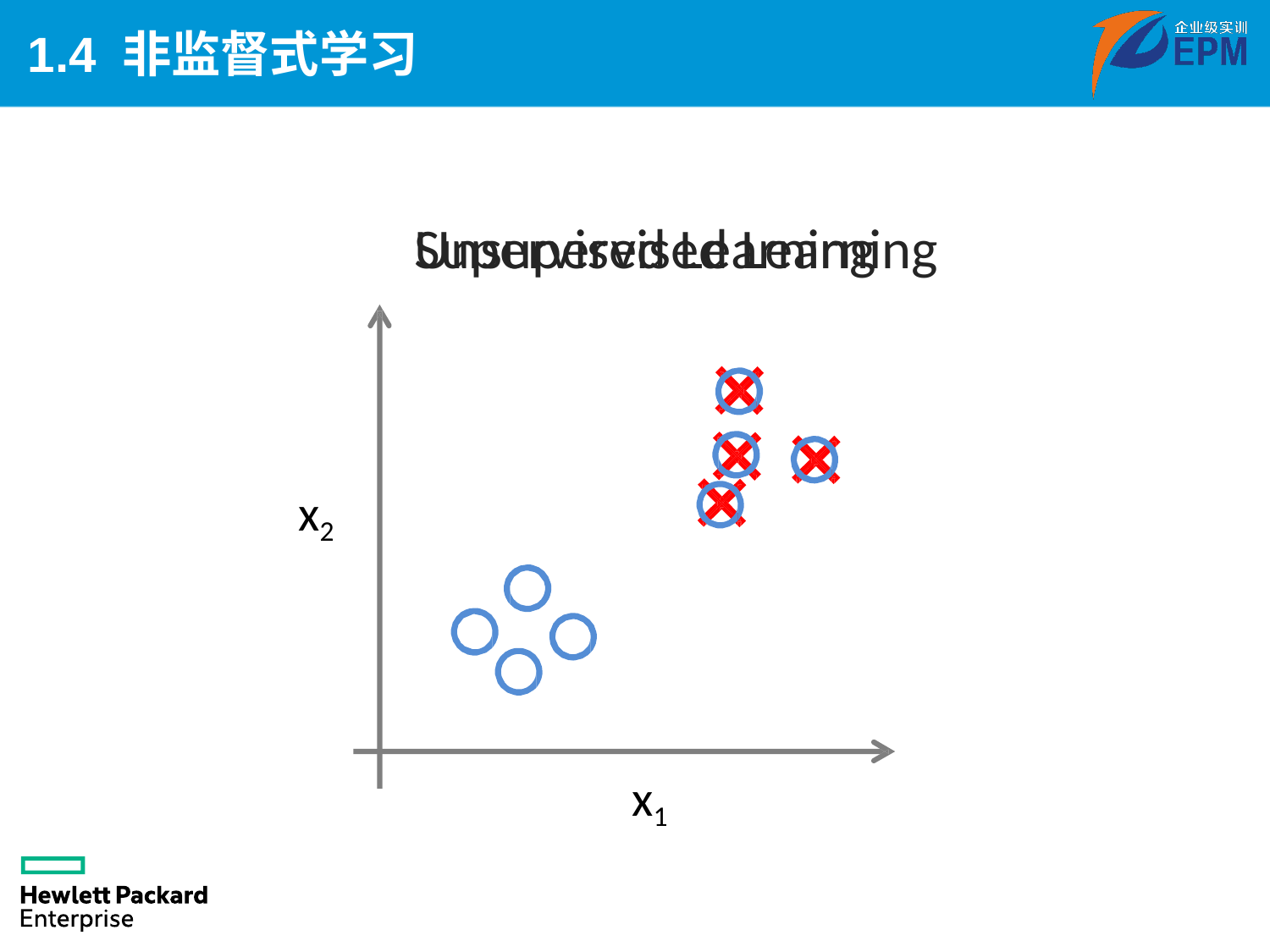

# 1.4 非监督式学习
Supervised Learning
Unsupervised Learning

x2

x1